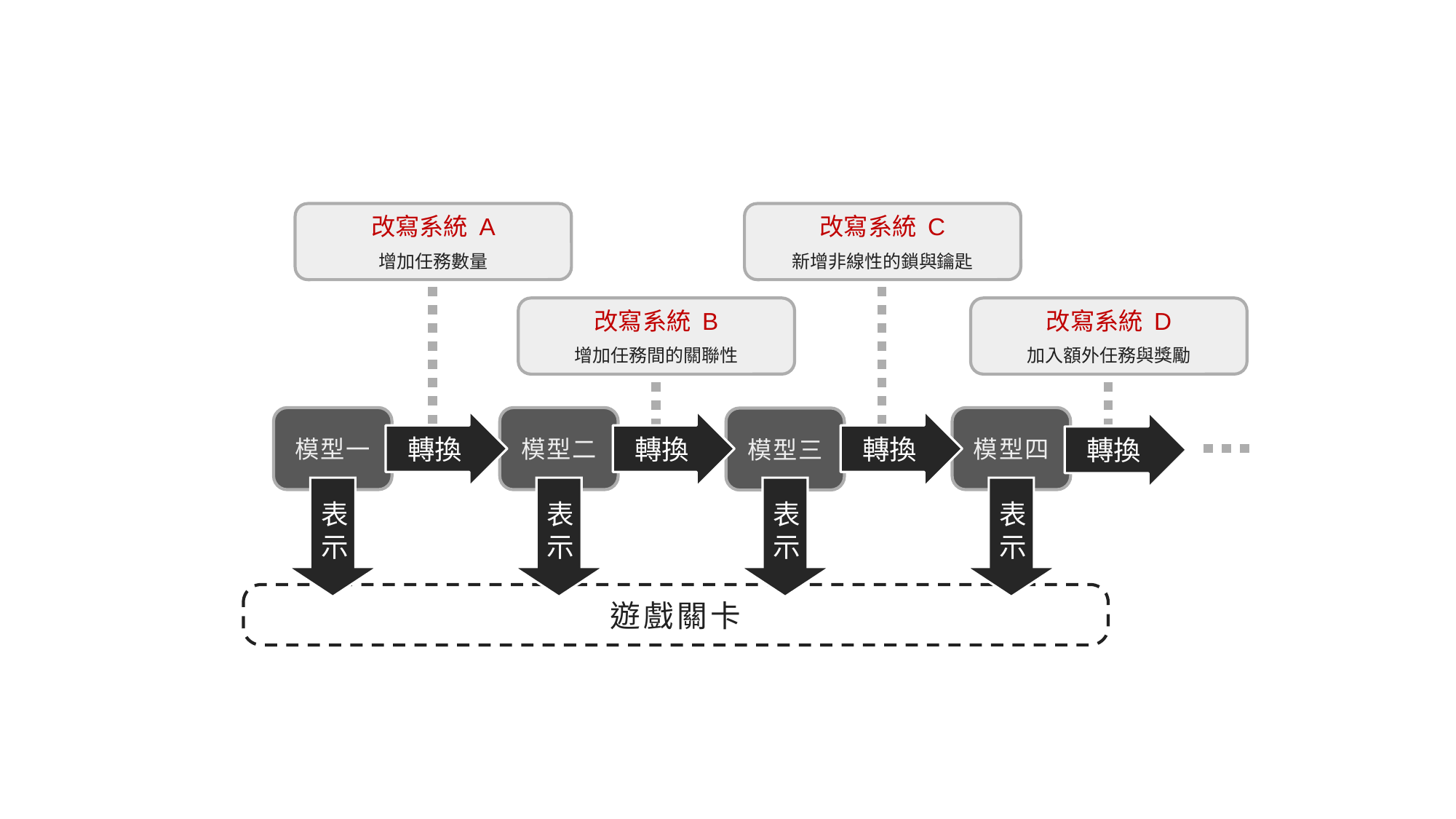

改寫系統 A
增加任務數量
改寫系統 C
新增非線性的鎖與鑰匙
改寫系統 B
增加任務間的關聯性
改寫系統 D
加入額外任務與獎勵
模型一
模型二
模型四
模型三
轉換
轉換
轉換
轉換
表示
表示
表示
表示
遊戲關卡